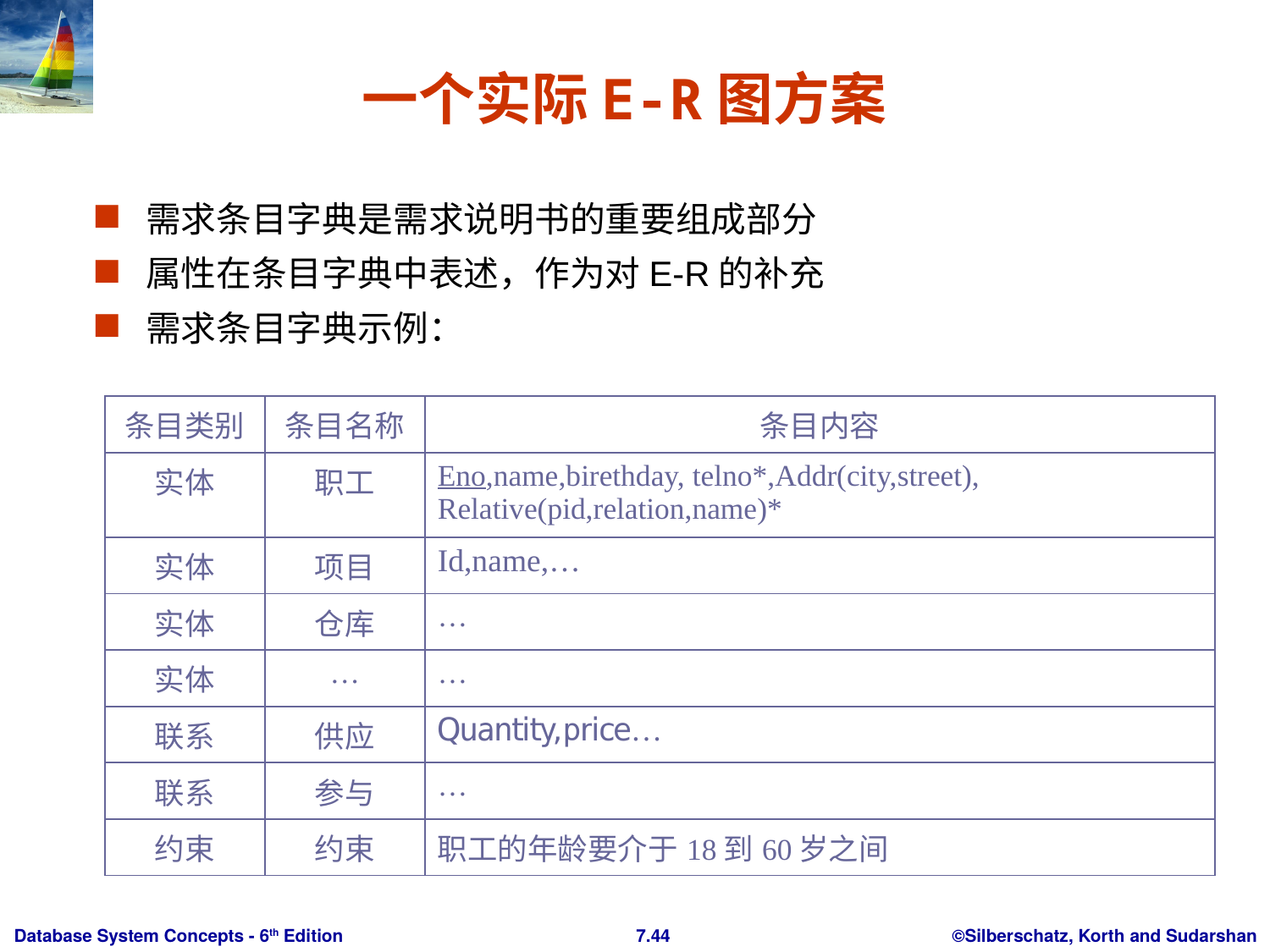

# 一个实际E-R图方案
需求条目字典是需求说明书的重要组成部分
属性在条目字典中表述，作为对E-R的补充
需求条目字典示例：

| 条目类别 | 条目名称 | 条目内容 |
| --- | --- | --- |
| 实体 | 职工 | Eno,name,birethday, telno\*,Addr(city,street), Relative(pid,relation,name)\* |
| 实体 | 项目 | Id,name,… |
| 实体 | 仓库 | … |
| 实体 | … | … |
| 联系 | 供应 | Quantity,price… |
| 联系 | 参与 | … |
| 约束 | 约束 | 职工的年龄要介于18到60岁之间 |